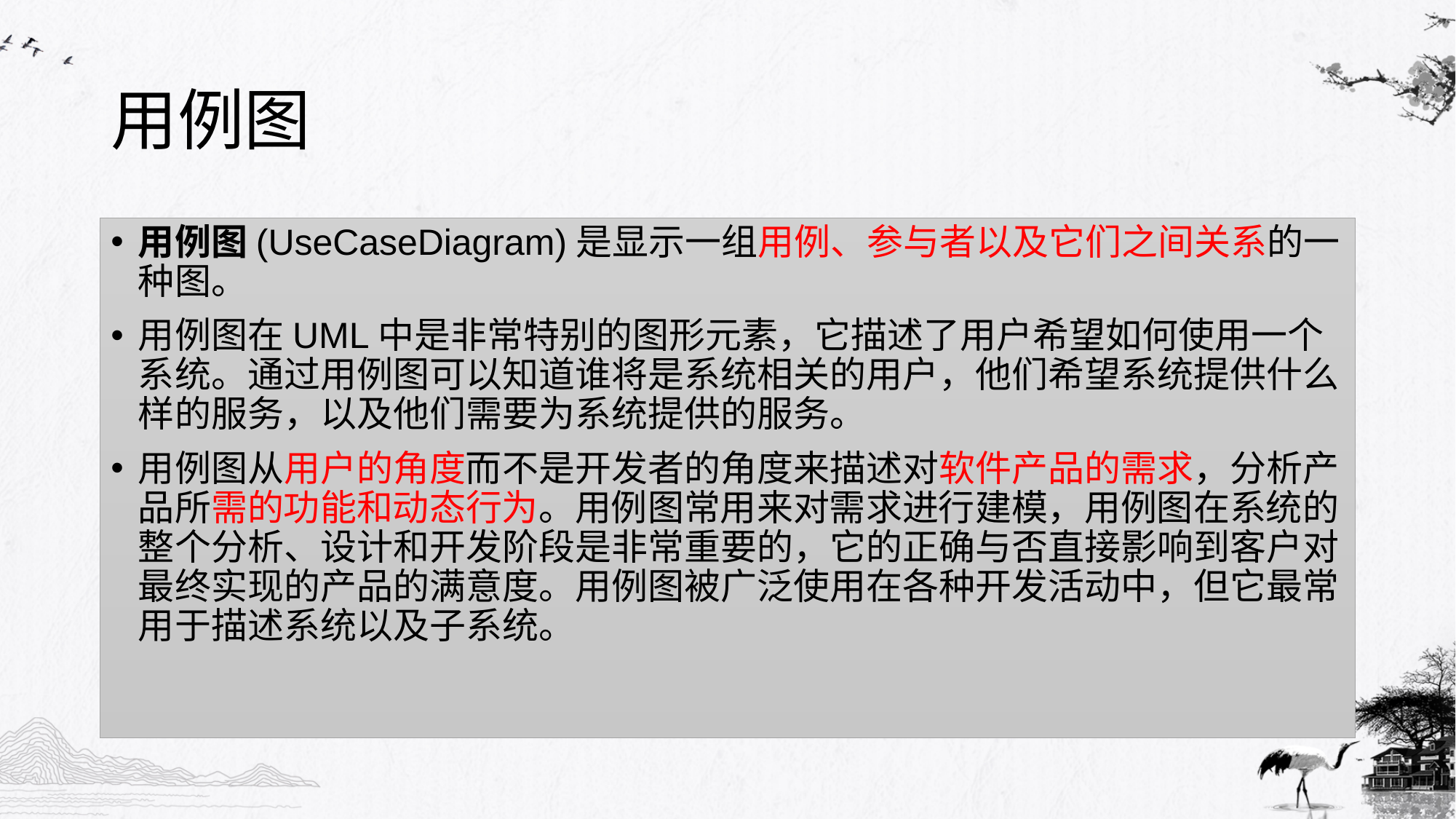

# 用例图
用例图(UseCaseDiagram)是显示一组用例、参与者以及它们之间关系的一种图。
用例图在UML中是非常特别的图形元素，它描述了用户希望如何使用一个系统。通过用例图可以知道谁将是系统相关的用户，他们希望系统提供什么样的服务，以及他们需要为系统提供的服务。
用例图从用户的角度而不是开发者的角度来描述对软件产品的需求，分析产品所需的功能和动态行为。用例图常用来对需求进行建模，用例图在系统的整个分析、设计和开发阶段是非常重要的，它的正确与否直接影响到客户对最终实现的产品的满意度。用例图被广泛使用在各种开发活动中，但它最常用于描述系统以及子系统。